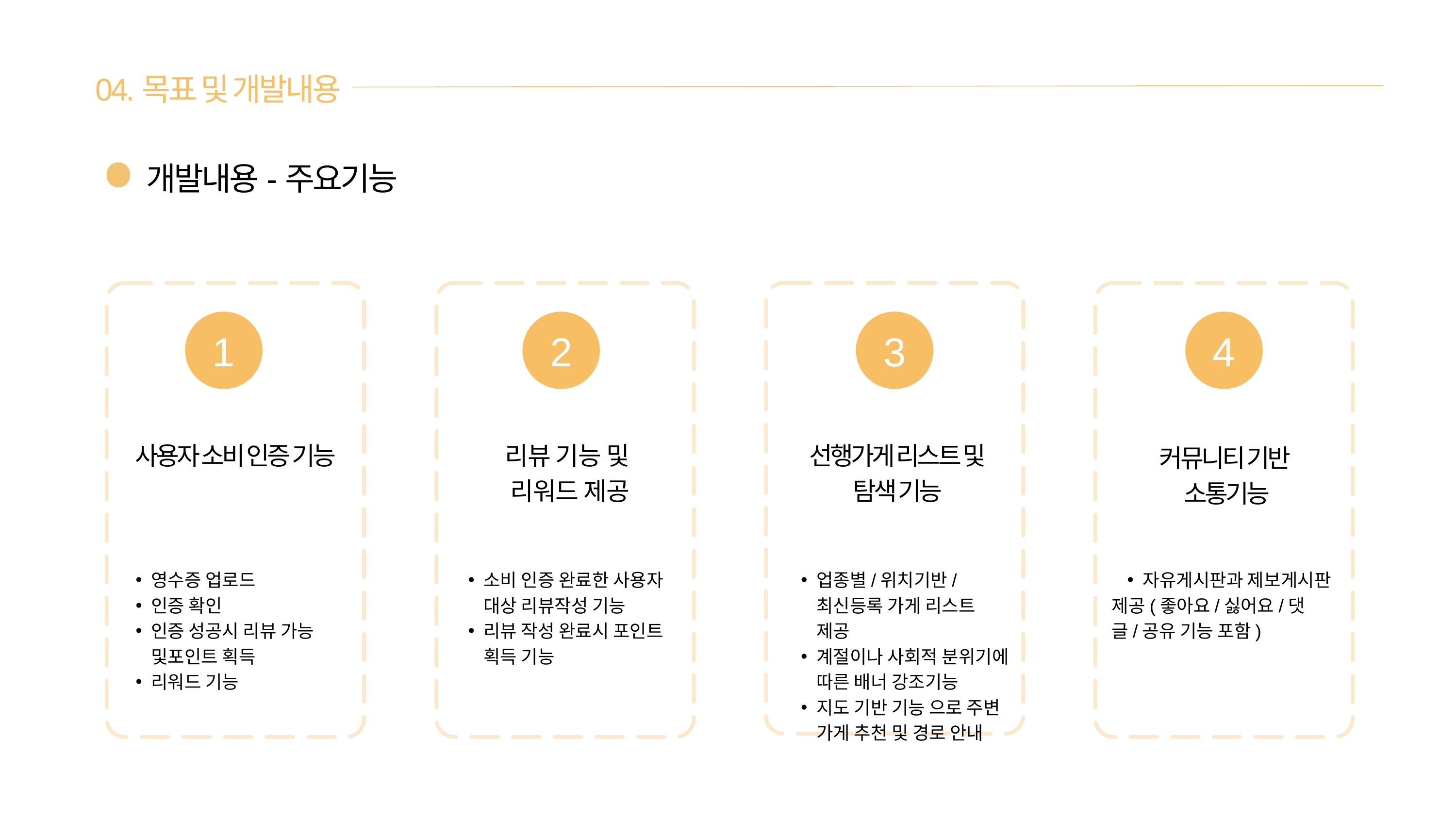

04.목표 및 개발내용

개발내용-주요기능

1

2

3

4
사용자 소비 인증 기능
리뷰 기능 및
리워드 제공
선행가게 리스트 및
탐색 기능
커뮤니티 기반
소통기능
영수증 업로드
인증 확인
인증 성공시 리뷰 가능 및포인트 획득
리워드 기능
소비 인증 완료한 사용자 대상 리뷰작성 기능
리뷰 작성 완료시 포인트 획득 기능
업종별/위치기반/최신등록 가게 리스트 제공
계절이나 사회적 분위기에 따른 배너 강조기능
지도 기반 기능 으로 주변 가게 추천 및 경로 안내
자유게시판과 제보게시판
제공(좋아요/싫어요/댓글/공유 기능 포함)